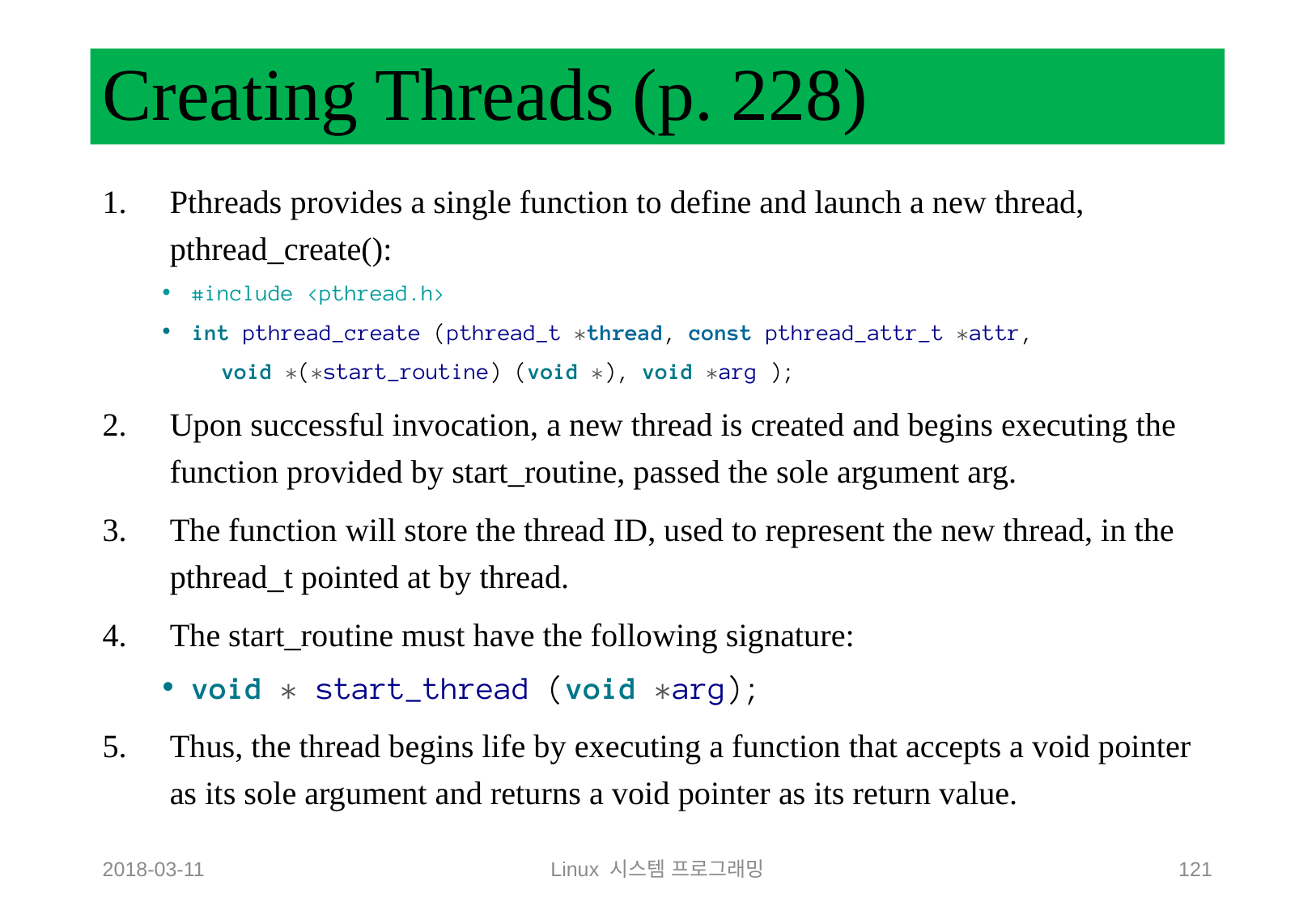

# Creating Threads (p. 228)
Pthreads provides a single function to define and launch a new thread, pthread_create():
#include <pthread.h>
int pthread_create (pthread_t *thread, const pthread_attr_t *attr,
void *(*start_routine) (void *), void *arg );
Upon successful invocation, a new thread is created and begins executing the function provided by start_routine, passed the sole argument arg.
The function will store the thread ID, used to represent the new thread, in the pthread_t pointed at by thread.
The start_routine must have the following signature:
void * start_thread (void *arg);
Thus, the thread begins life by executing a function that accepts a void pointer as its sole argument and returns a void pointer as its return value.
2018-03-11
Linux 시스템 프로그래밍
121